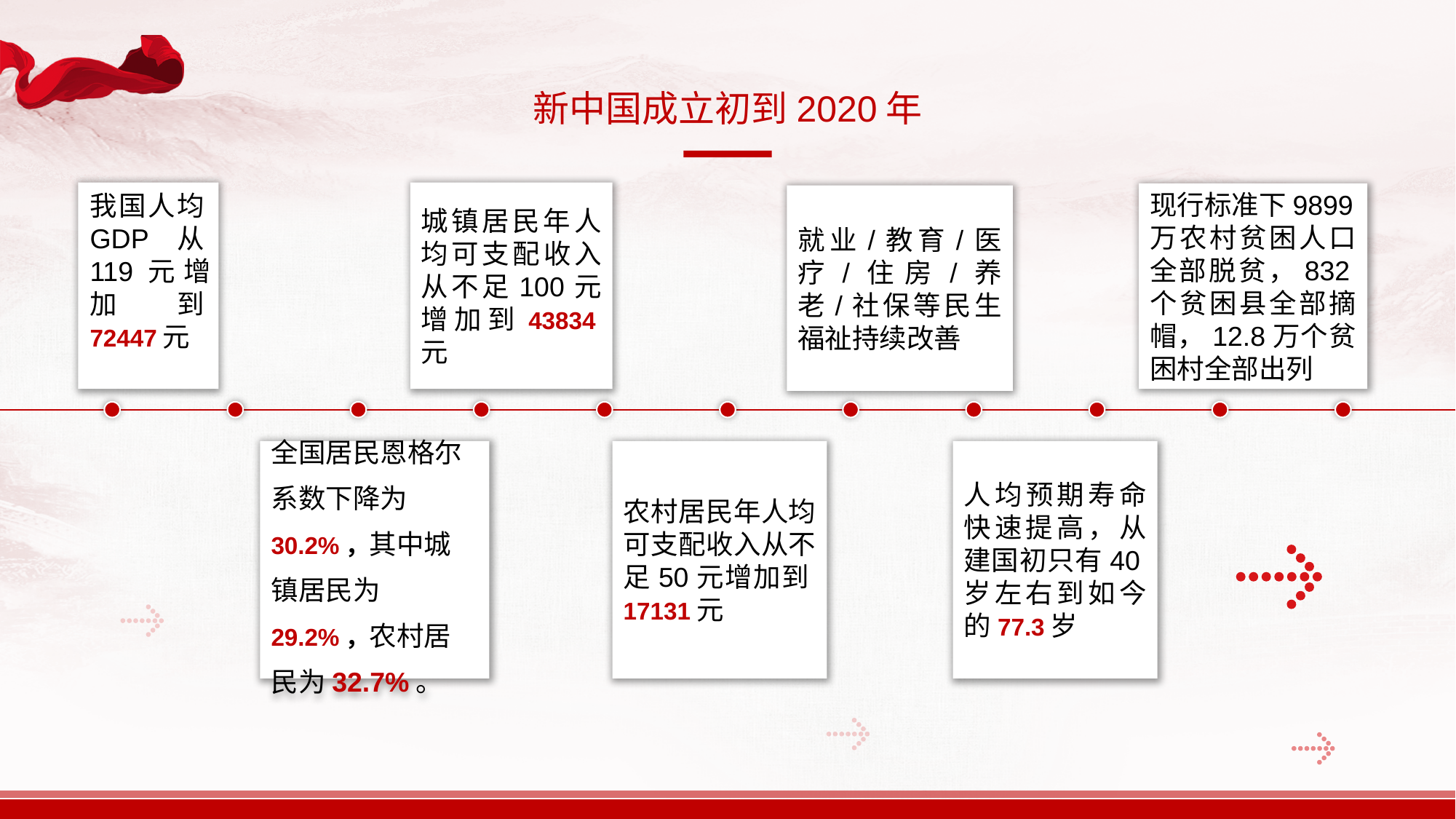

新中国成立初到2020年

城镇居民年人均可支配收入从不足100元增加到43834元
现行标准下9899万农村贫困人口全部脱贫，832个贫困县全部摘帽，12.8万个贫困村全部出列
我国人均GDP从119元增加到72447元

就业/教育/医疗/住房/养老/社保等民生福祉持续改善

全国居民恩格尔系数下降为30.2%，其中城镇居民为29.2%，农村居民为32.7%。
农村居民年人均可支配收入从不足50元增加到17131元
人均预期寿命快速提高，从建国初只有40岁左右到如今的77.3岁